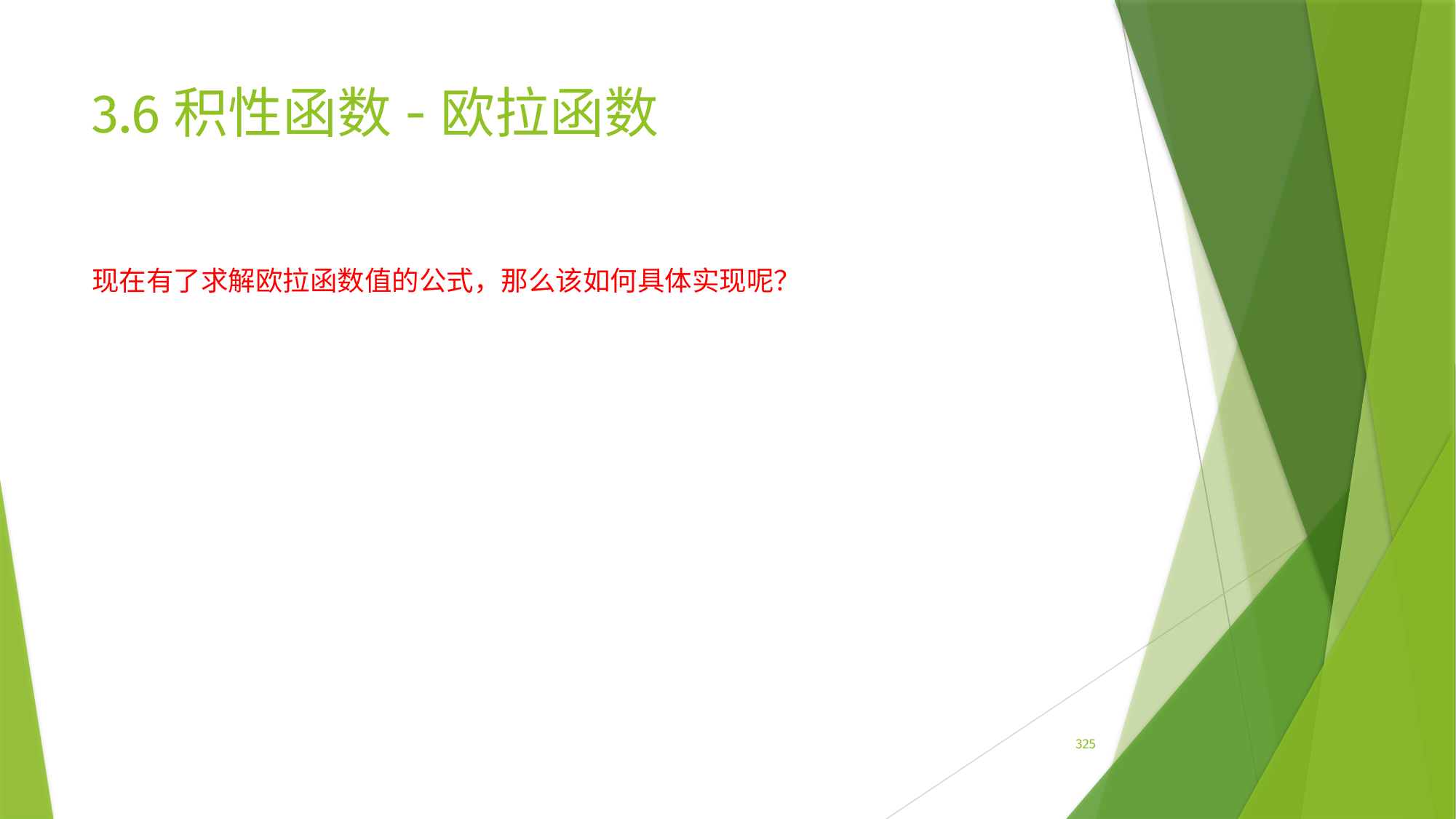

# 3.6积性函数-欧拉函数
现在有了求解欧拉函数值的公式，那么该如何具体实现呢？

325